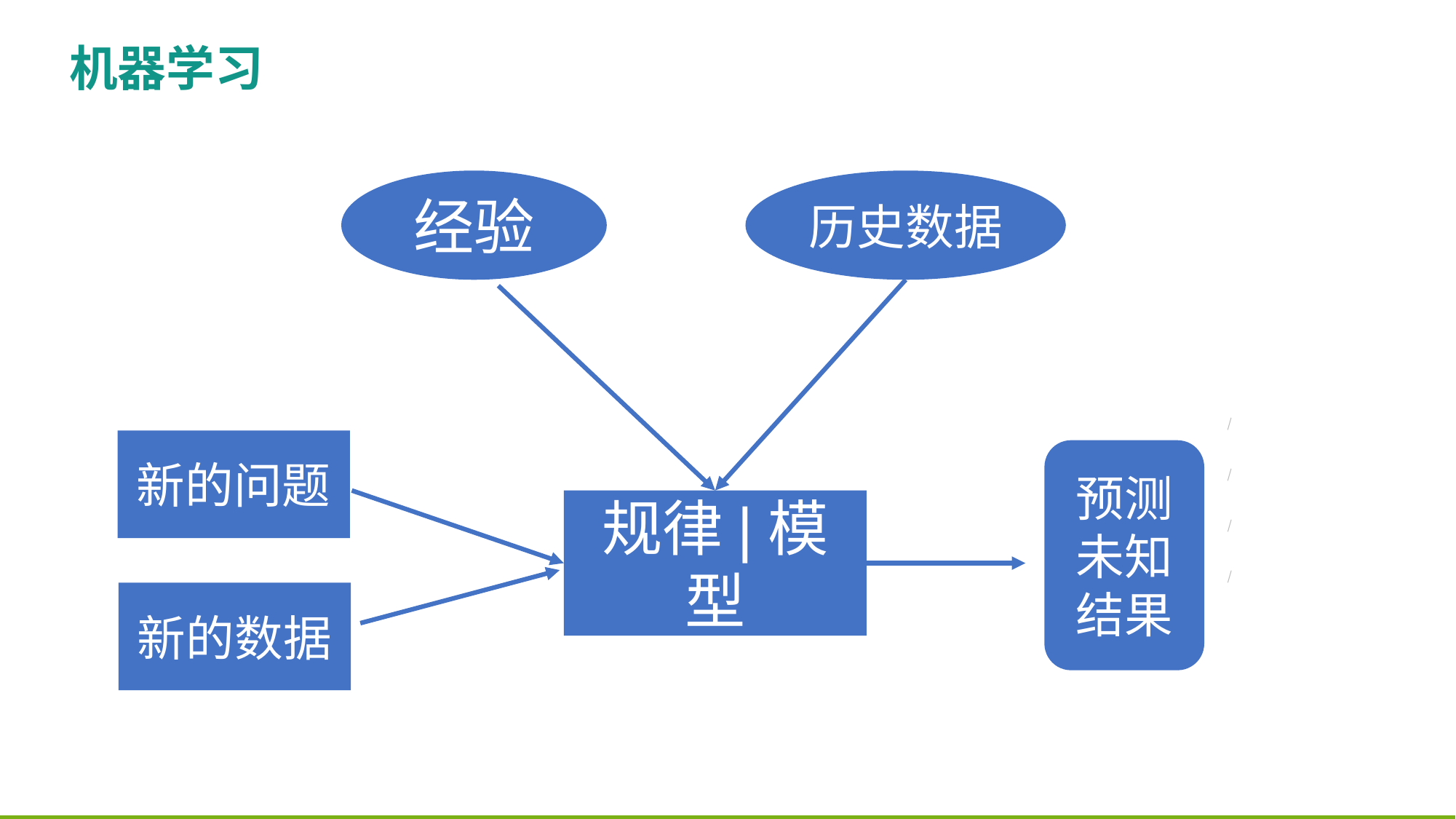

机器学习
经验
历史数据

新的问题
预测未知结果

规律|模型

新的数据